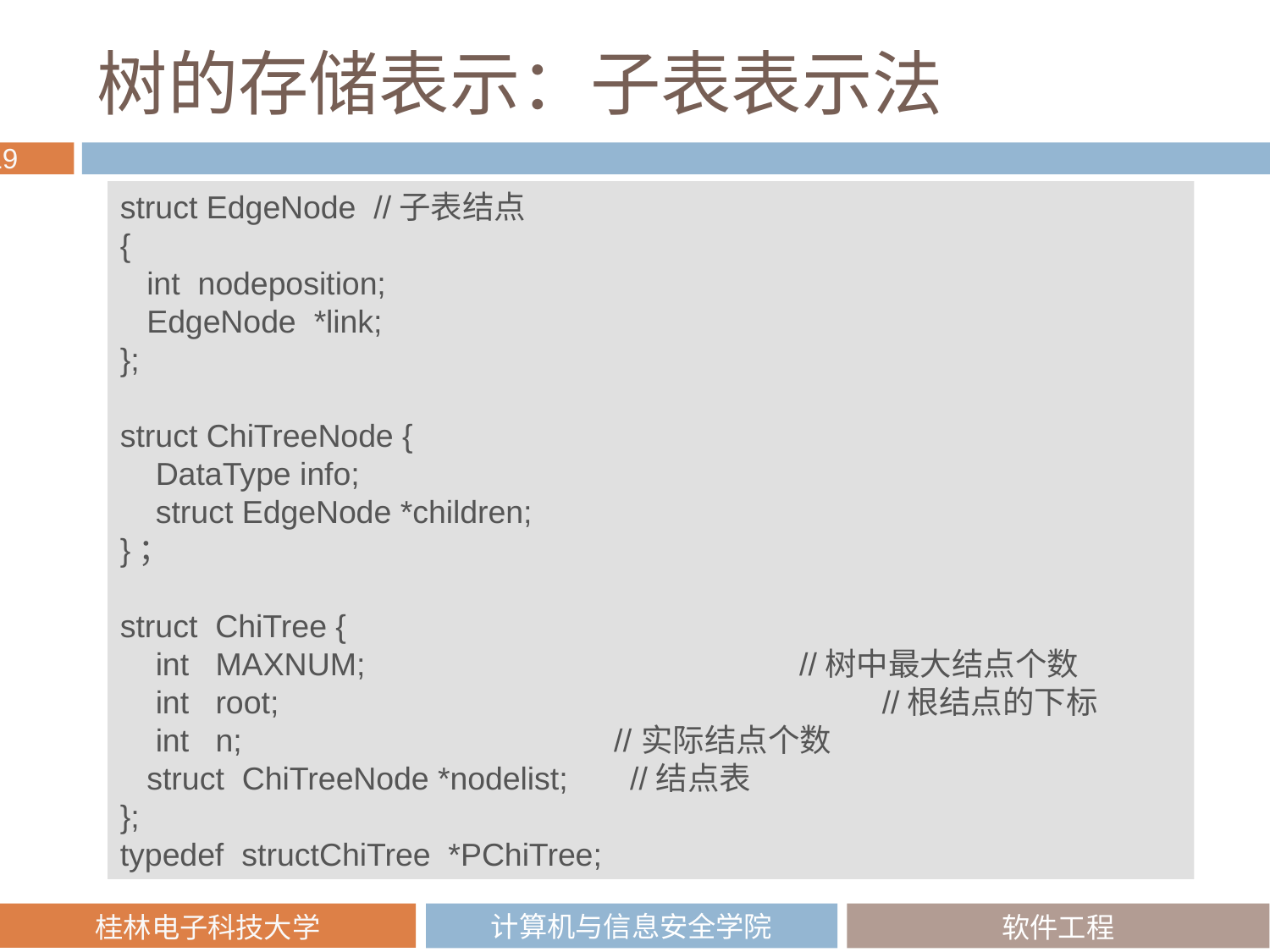

# 树的存储表示：子表表示法
struct EdgeNode  //子表结点
{
   int  nodeposition;
   EdgeNode  *link;
};

struct ChiTreeNode {
    DataType info;
    struct EdgeNode *children;
}；

struct  ChiTree {
    int   MAXNUM;         			     //树中最大结点个数
    int   root;                 				//根结点的下标
    int   n;                                          //实际结点个数
   struct  ChiTreeNode *nodelist;       //结点表
};
typedef  structChiTree  *PChiTree;